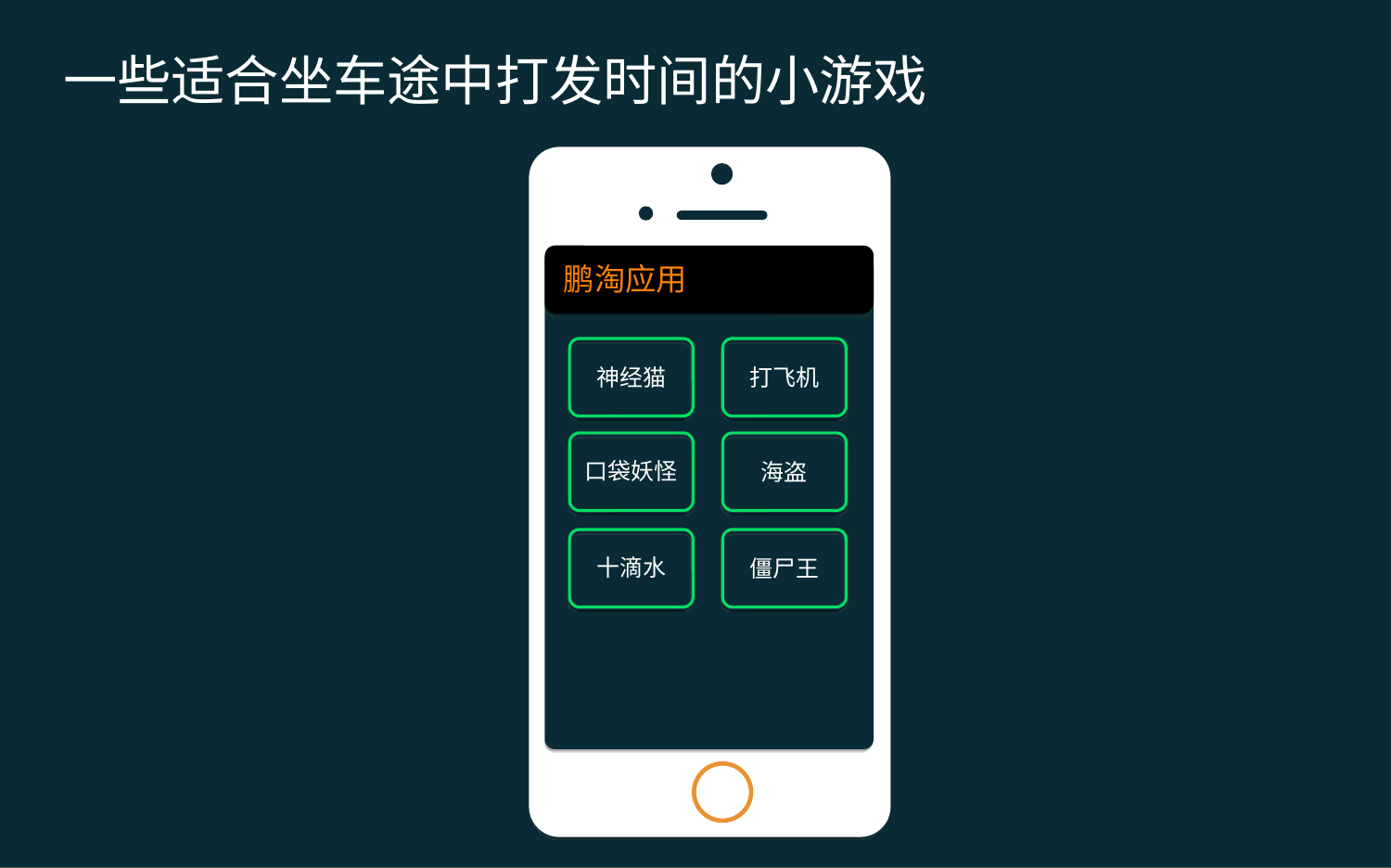

一些适合坐车途中打发时间的小游戏

鹏淘应用

神经猫

打飞机

海盗
口袋妖怪

僵尸王
十滴水